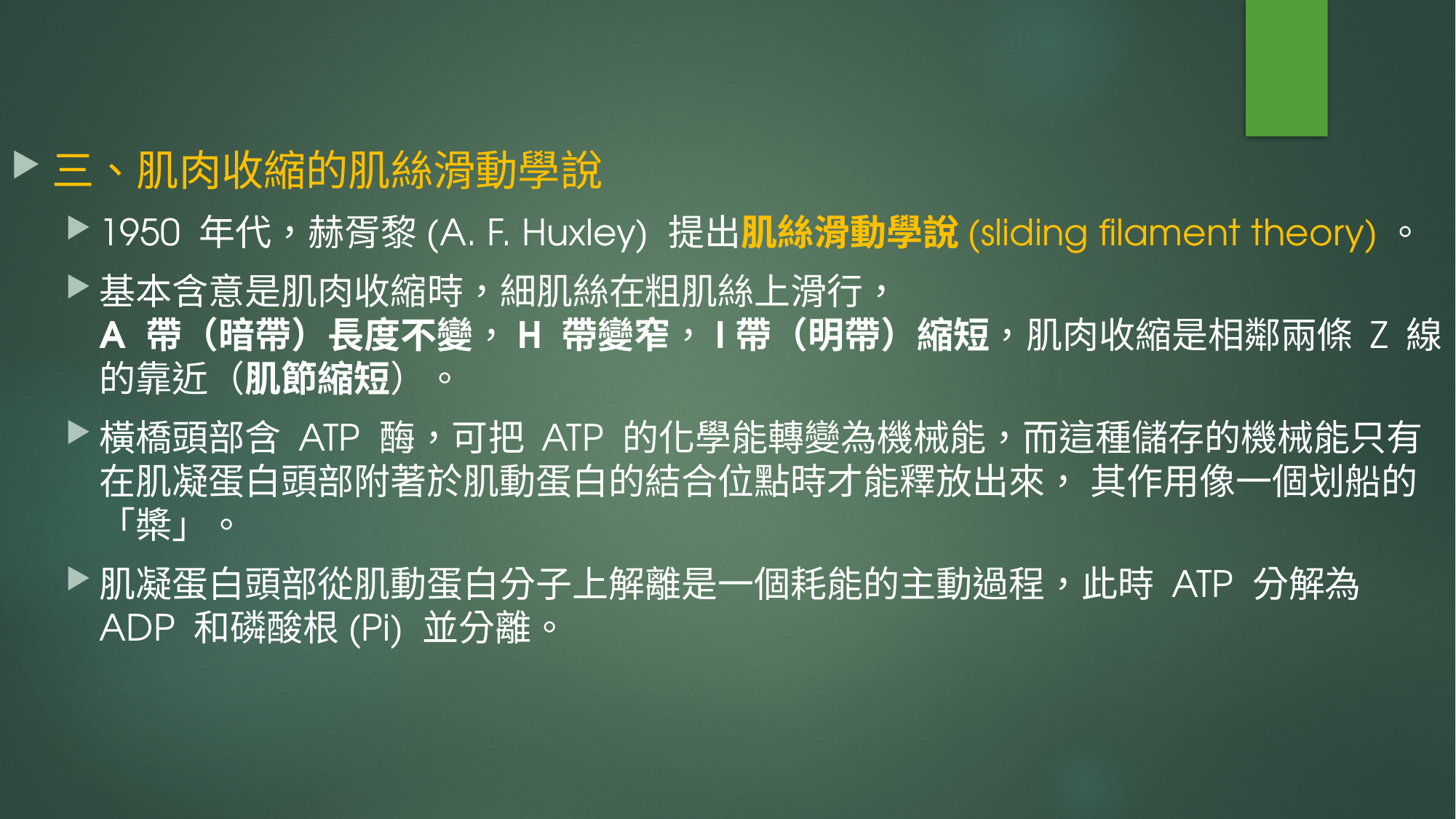

三、肌肉收縮的肌絲滑動學說
1950 年代，赫胥黎(A. F. Huxley) 提出肌絲滑動學說(sliding filament theory)。
基本含意是肌肉收縮時，細肌絲在粗肌絲上滑行，
A 帶（暗帶）長度不變，H 帶變窄，I帶（明帶）縮短，肌肉收縮是相鄰兩條 Z 線的靠近（肌節縮短）。
橫橋頭部含 ATP 酶，可把 ATP 的化學能轉變為機械能，而這種儲存的機械能只有在肌凝蛋白頭部附著於肌動蛋白的結合位點時才能釋放出來， 其作用像一個划船的「槳」。
肌凝蛋白頭部從肌動蛋白分子上解離是一個耗能的主動過程，此時 ATP 分解為 ADP 和磷酸根(Pi) 並分離。